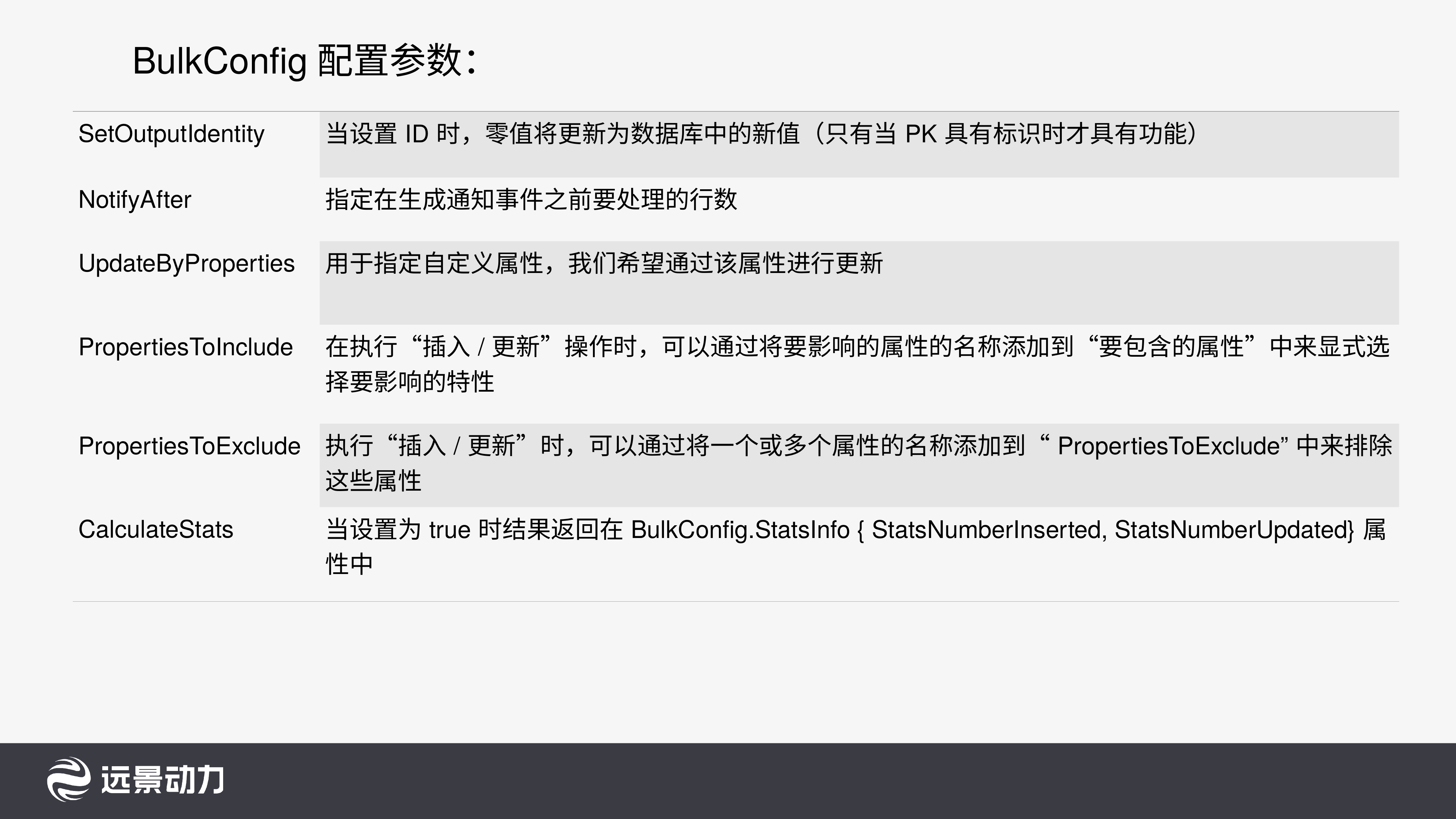

BulkConfig配置参数：
| SetOutputIdentity | 当设置ID时，零值将更新为数据库中的新值（只有当PK具有标识时才具有功能） |
| --- | --- |
| NotifyAfter | 指定在生成通知事件之前要处理的行数 |
| UpdateByProperties | 用于指定自定义属性，我们希望通过该属性进行更新 |
| PropertiesToInclude | 在执行“插入/更新”操作时，可以通过将要影响的属性的名称添加到“要包含的属性”中来显式选择要影响的特性 |
| PropertiesToExclude | 执行“插入/更新”时，可以通过将一个或多个属性的名称添加到“PropertiesToExclude”中来排除这些属性 |
| CalculateStats | 当设置为true时结果返回在BulkConfig.StatsInfo { StatsNumberInserted, StatsNumberUpdated}属性中 |